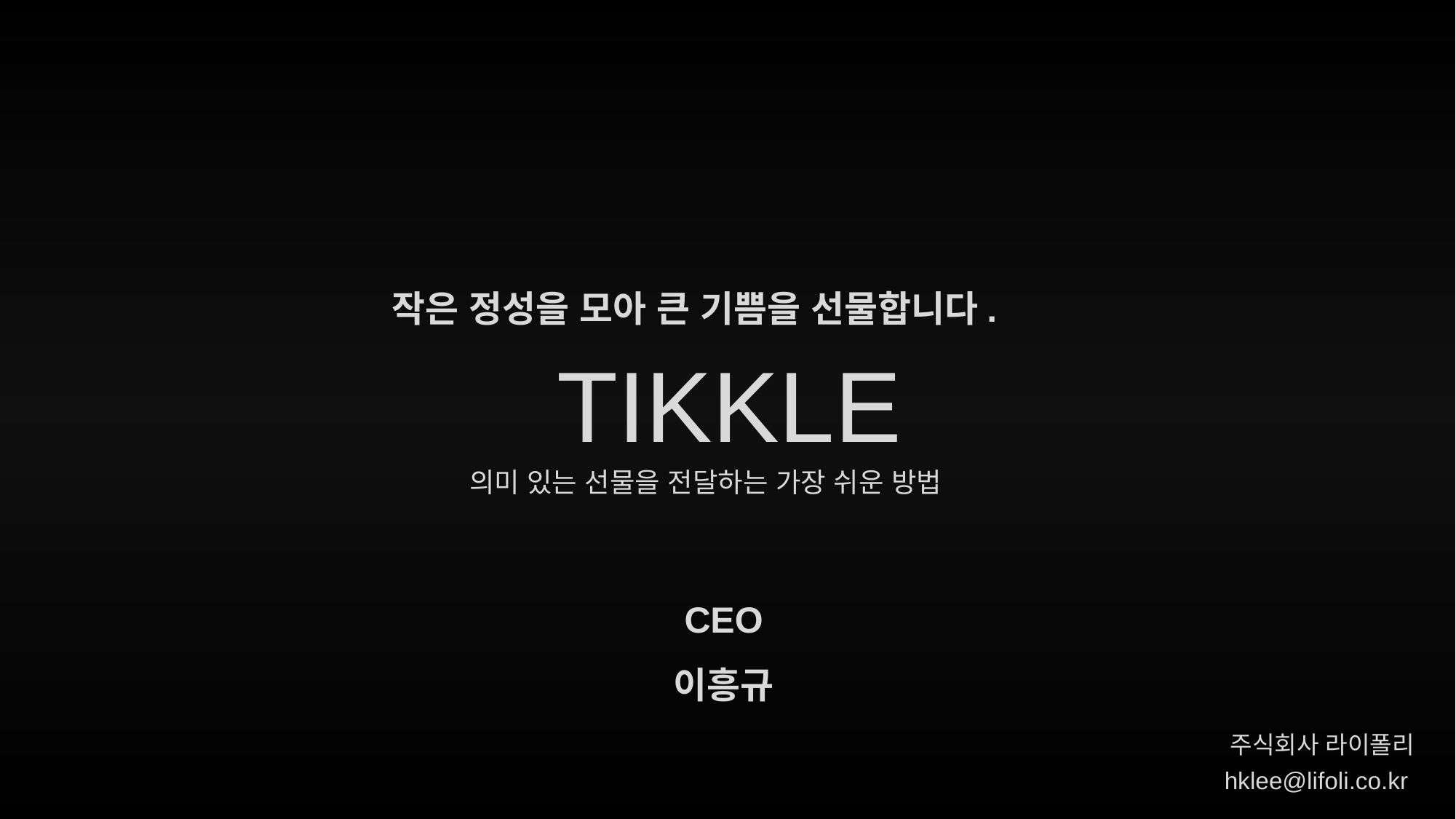

작은 정성을 모아 큰 기쁨을 선물합니다.
TIKKLE
의미 있는 선물을 전달하는 가장 쉬운 방법
CEO
이흥규
주식회사 라이폴리
hklee@lifoli.co.kr